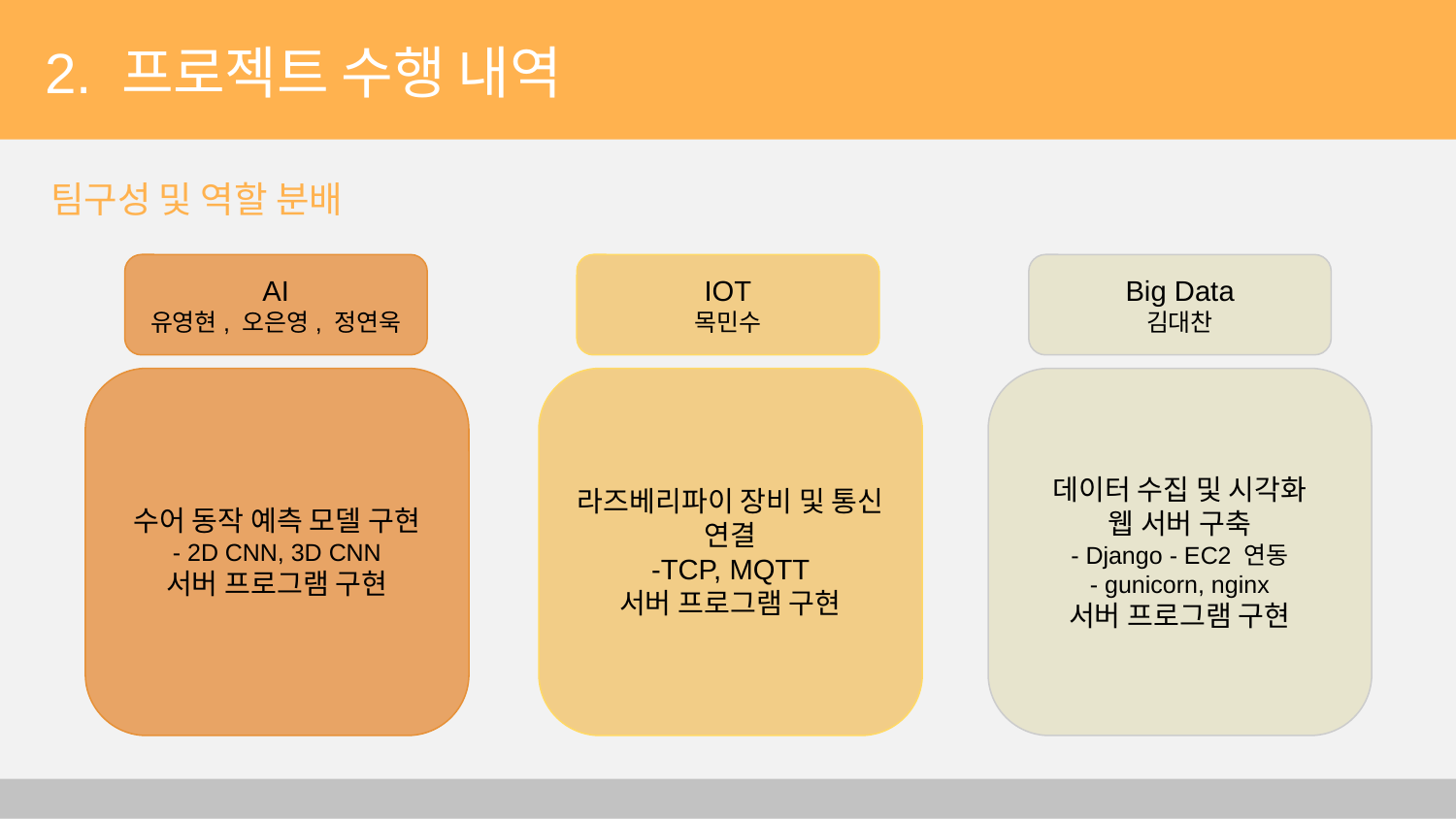

2. 프로젝트 수행 내역
팀구성 및 역할 분배
AI
유영현, 오은영, 정연욱
IOT
목민수
Big Data
김대찬
수어 동작 예측 모델 구현
- 2D CNN, 3D CNN
서버 프로그램 구현
라즈베리파이 장비 및 통신 연결
-TCP, MQTT
서버 프로그램 구현
데이터 수집 및 시각화
웹 서버 구축
- Django - EC2 연동
- gunicorn, nginx
서버 프로그램 구현